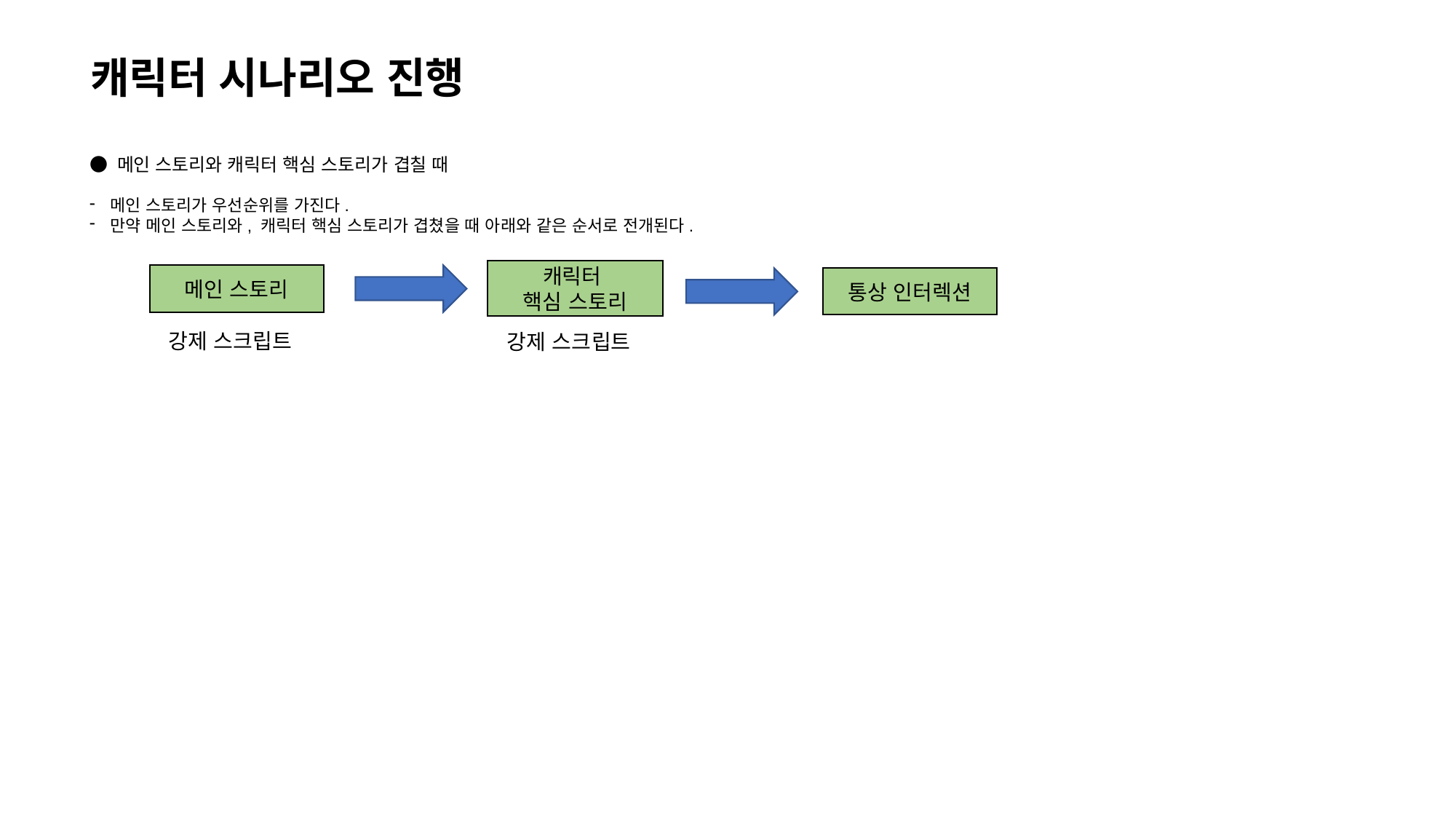

캐릭터 시나리오 진행
● 메인 스토리와 캐릭터 핵심 스토리가 겹칠 때

메인 스토리가 우선순위를 가진다.
만약 메인 스토리와, 캐릭터 핵심 스토리가 겹쳤을 때 아래와 같은 순서로 전개된다.
캐릭터
핵심 스토리
메인 스토리

통상 인터렉션

강제 스크립트
강제 스크립트